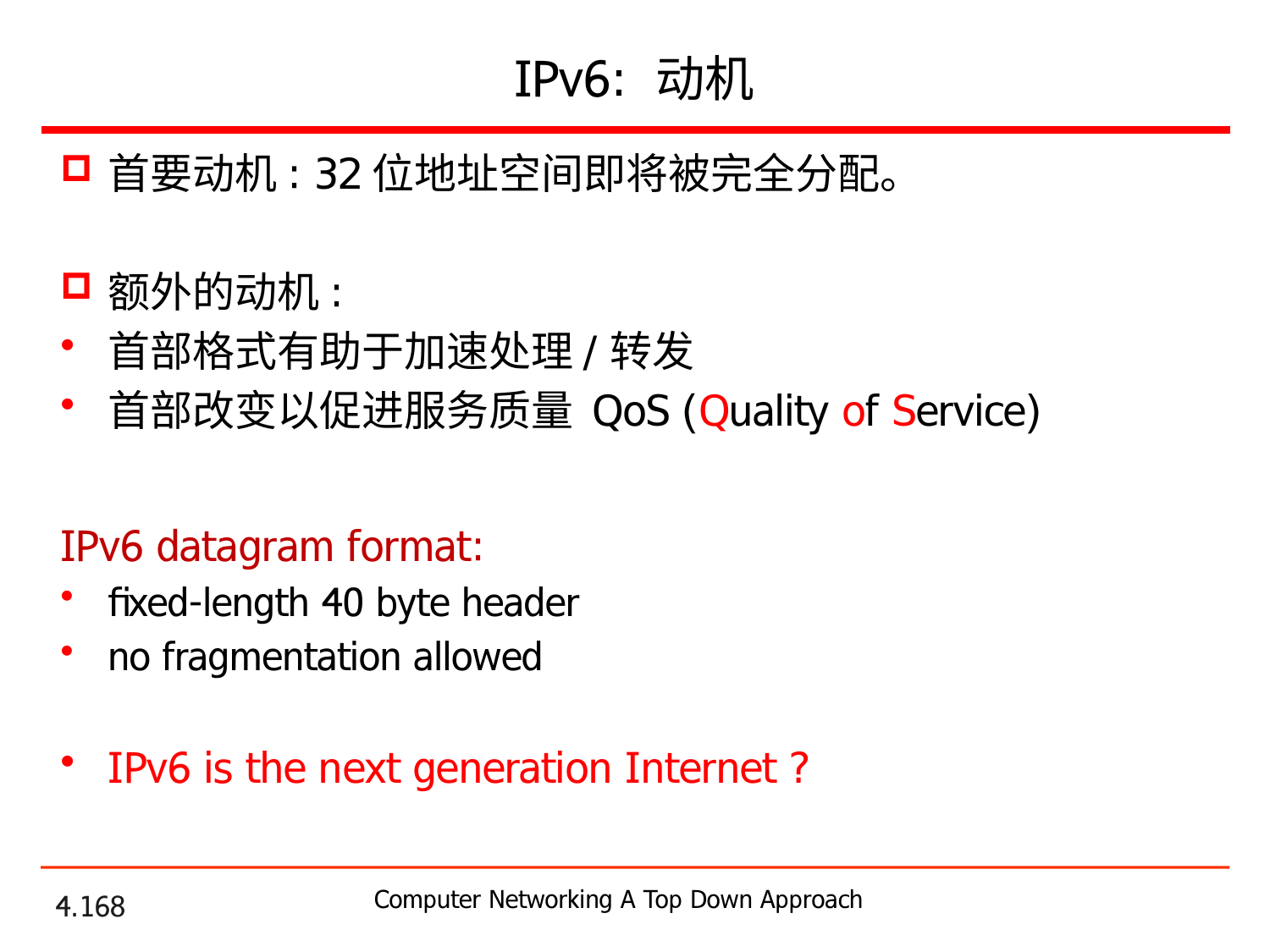

# IPv6: 动机
首要动机: 32位地址空间即将被完全分配。

额外的动机:
首部格式有助于加速处理/转发
首部改变以促进服务质量 QoS (Quality of Service)

IPv6 datagram format:
fixed-length 40 byte header
no fragmentation allowed

IPv6 is the next generation Internet ?